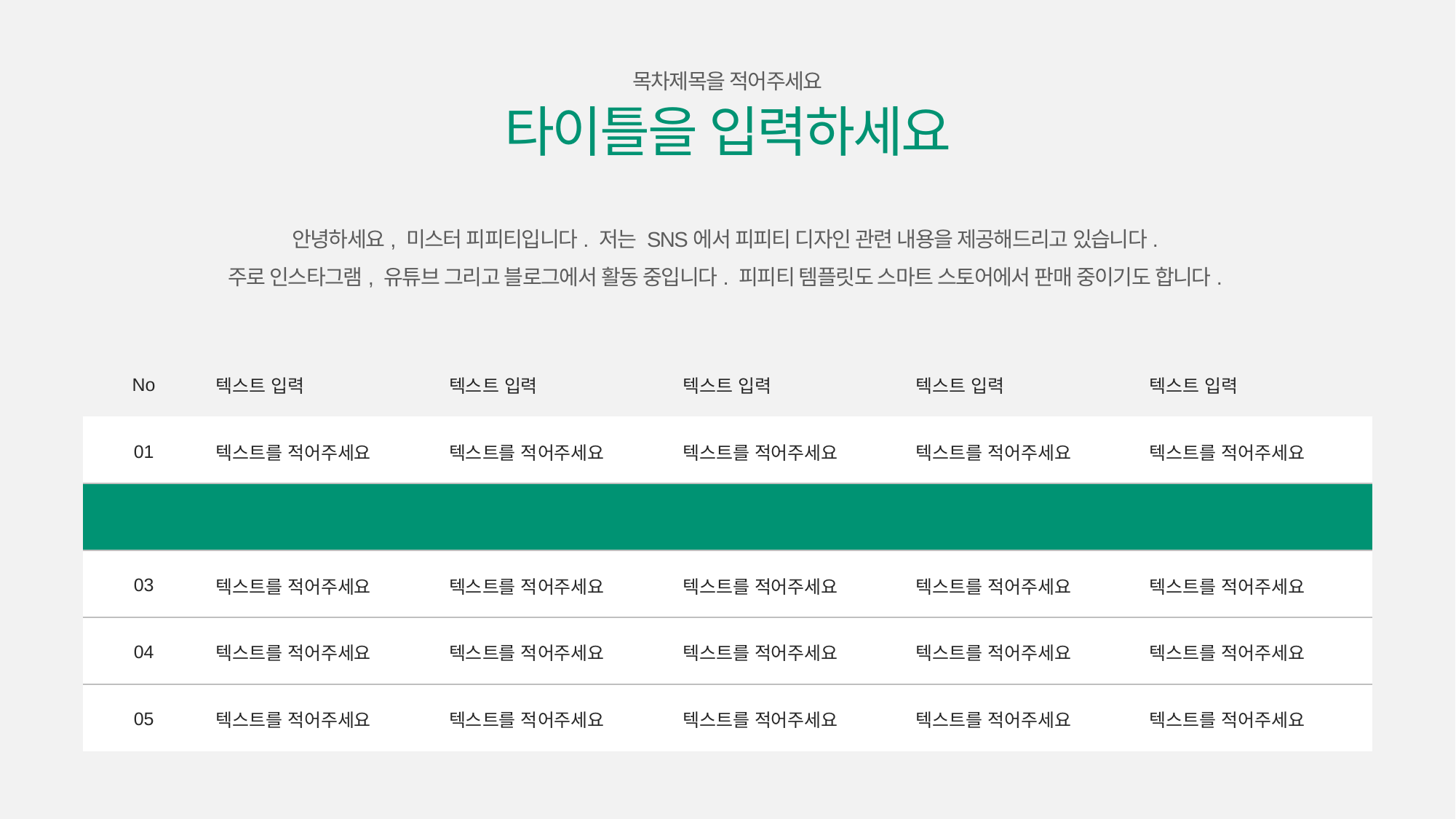

목차제목을 적어주세요
타이틀을 입력하세요
안녕하세요, 미스터 피피티입니다. 저는 SNS에서 피피티 디자인 관련 내용을 제공해드리고 있습니다.
주로 인스타그램, 유튜브 그리고 블로그에서 활동 중입니다. 피피티 템플릿도 스마트 스토어에서 판매 중이기도 합니다.
| No | 텍스트 입력 | 텍스트 입력 | 텍스트 입력 | 텍스트 입력 | 텍스트 입력 |
| --- | --- | --- | --- | --- | --- |
| 01 | 텍스트를 적어주세요 | 텍스트를 적어주세요 | 텍스트를 적어주세요 | 텍스트를 적어주세요 | 텍스트를 적어주세요 |
| 02 | 텍스트를 적어주세요 | 텍스트를 적어주세요 | 텍스트를 적어주세요 | 텍스트를 적어주세요 | 텍스트를 적어주세요 |
| 03 | 텍스트를 적어주세요 | 텍스트를 적어주세요 | 텍스트를 적어주세요 | 텍스트를 적어주세요 | 텍스트를 적어주세요 |
| 04 | 텍스트를 적어주세요 | 텍스트를 적어주세요 | 텍스트를 적어주세요 | 텍스트를 적어주세요 | 텍스트를 적어주세요 |
| 05 | 텍스트를 적어주세요 | 텍스트를 적어주세요 | 텍스트를 적어주세요 | 텍스트를 적어주세요 | 텍스트를 적어주세요 |